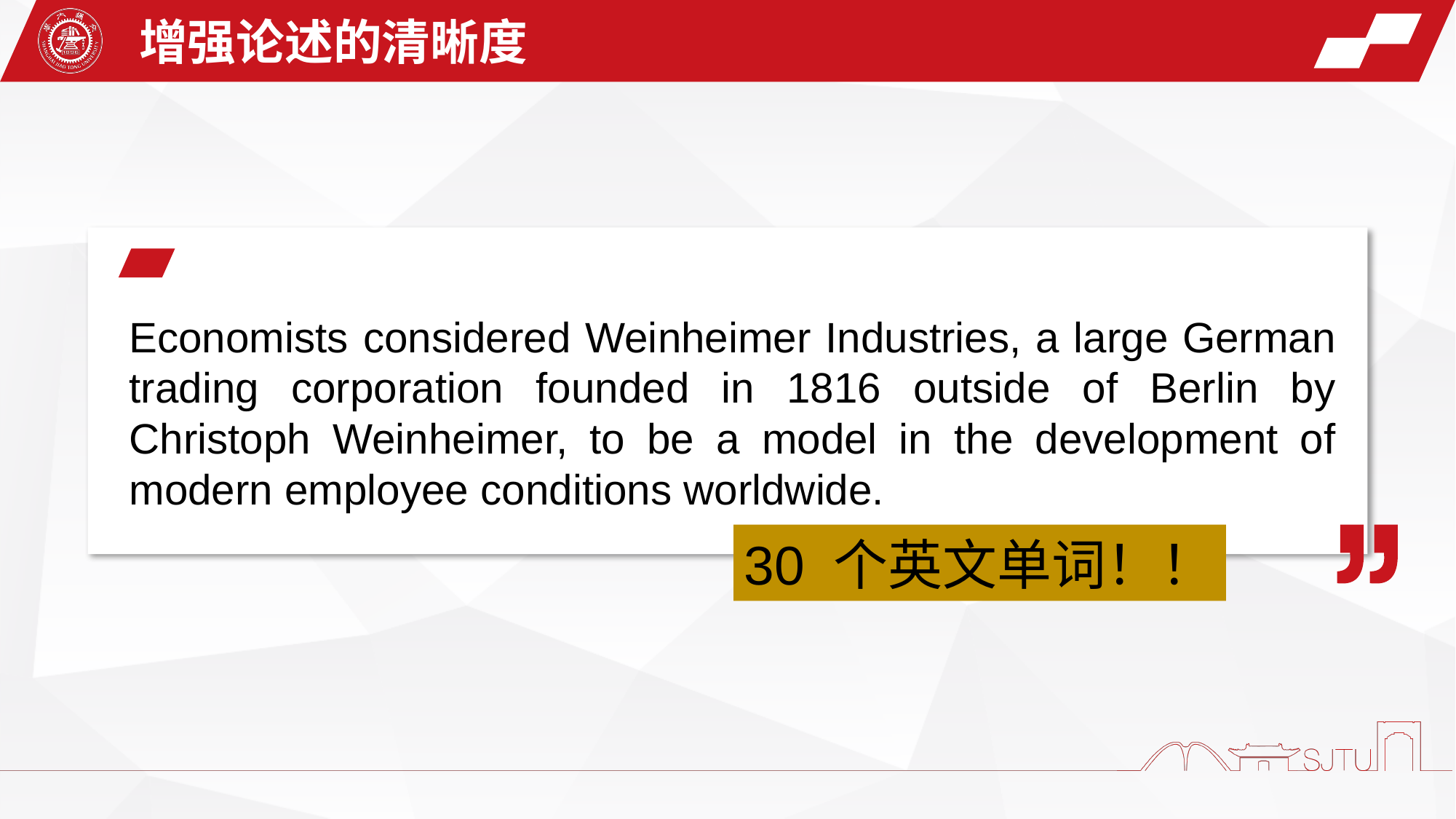

增强论述的清晰度

Economists considered Weinheimer Industries, a large German trading corporation founded in 1816 outside of Berlin by Christoph Weinheimer, to be a model in the development of modern employee conditions worldwide.
30 个英文单词！！